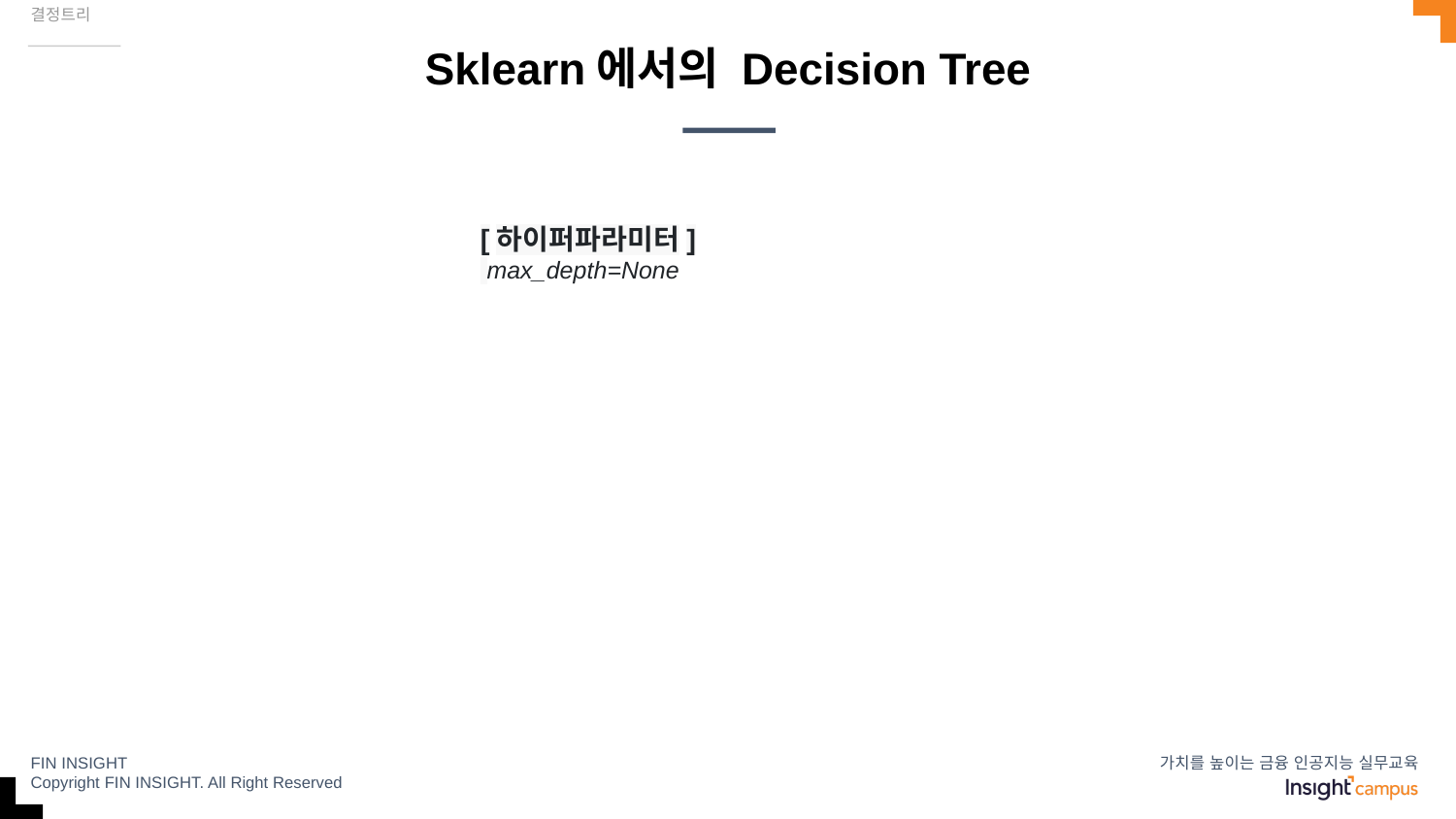

결정트리
# Sklearn에서의 Decision Tree
[하이퍼파라미터]
 max_depth=None